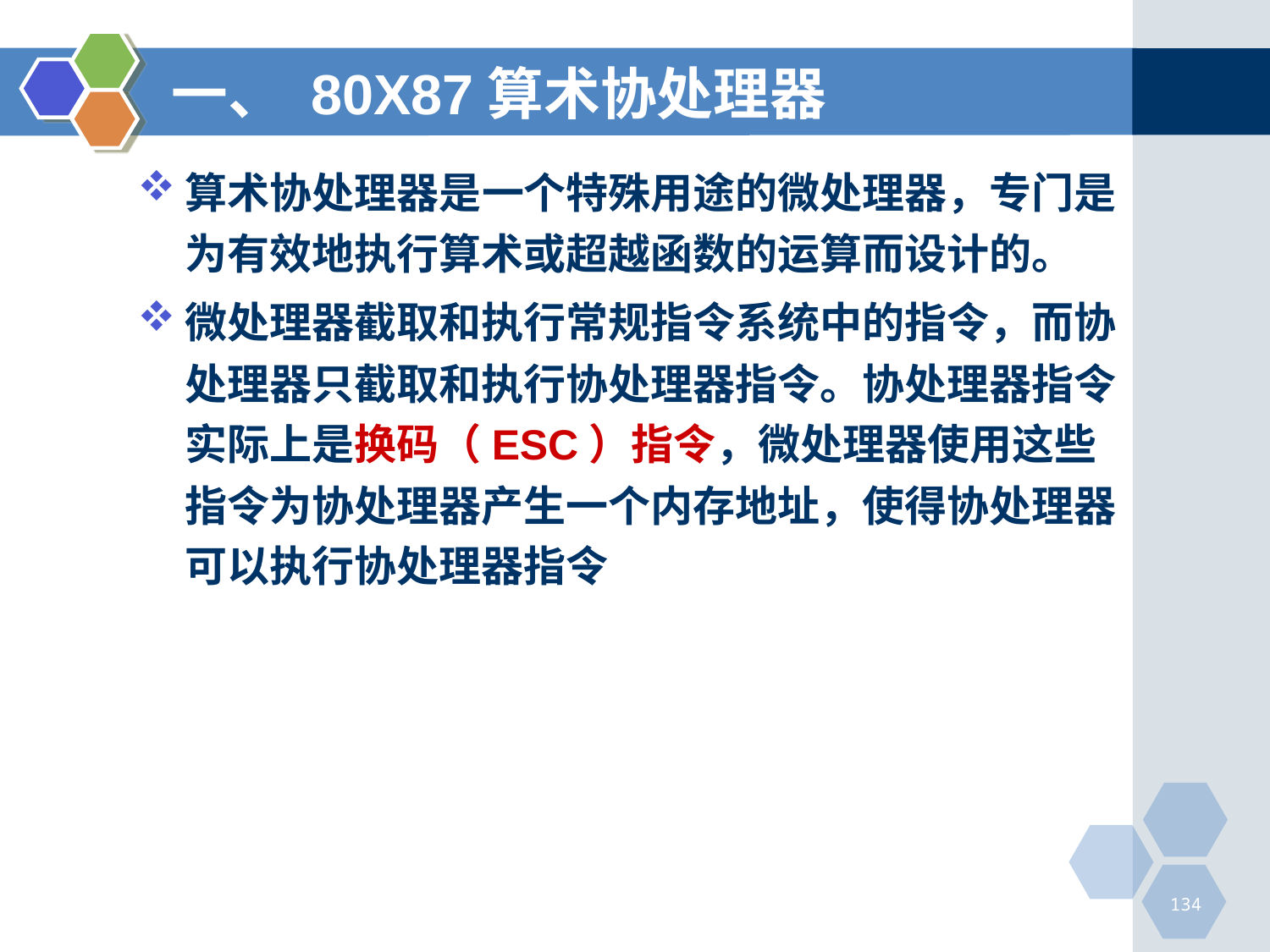

# 一、 80X87算术协处理器
算术协处理器是一个特殊用途的微处理器，专门是为有效地执行算术或超越函数的运算而设计的。
微处理器截取和执行常规指令系统中的指令，而协处理器只截取和执行协处理器指令。协处理器指令实际上是换码（ESC）指令，微处理器使用这些指令为协处理器产生一个内存地址，使得协处理器可以执行协处理器指令
134